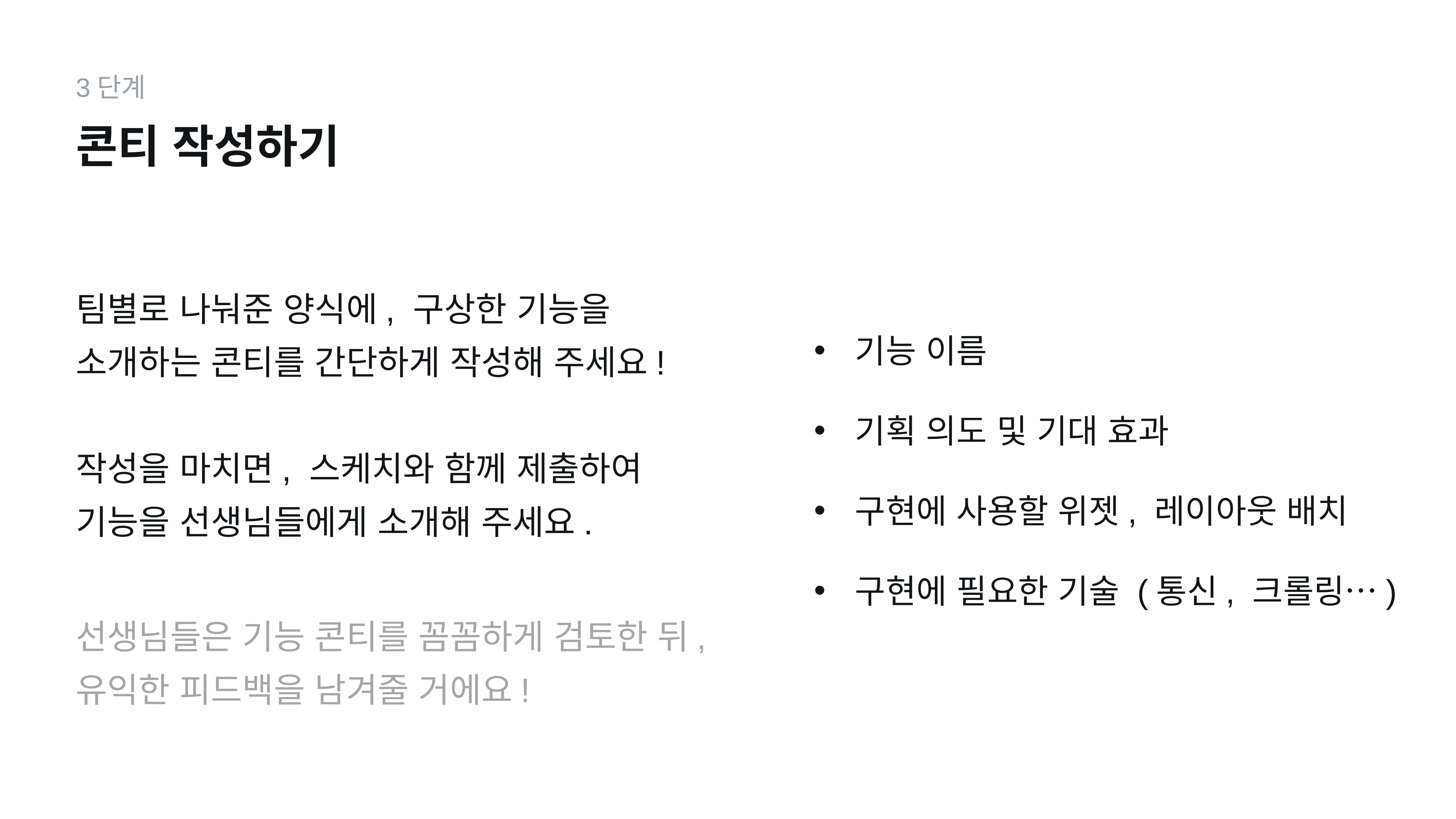

3단계
콘티 작성하기
팀별로 나눠준 양식에, 구상한 기능을 소개하는 콘티를 간단하게 작성해 주세요!

작성을 마치면, 스케치와 함께 제출하여 기능을 선생님들에게 소개해 주세요.
기능 이름
기획 의도 및 기대 효과
구현에 사용할 위젯, 레이아웃 배치
구현에 필요한 기술 (통신, 크롤링…)
선생님들은 기능 콘티를 꼼꼼하게 검토한 뒤, 유익한 피드백을 남겨줄 거에요!